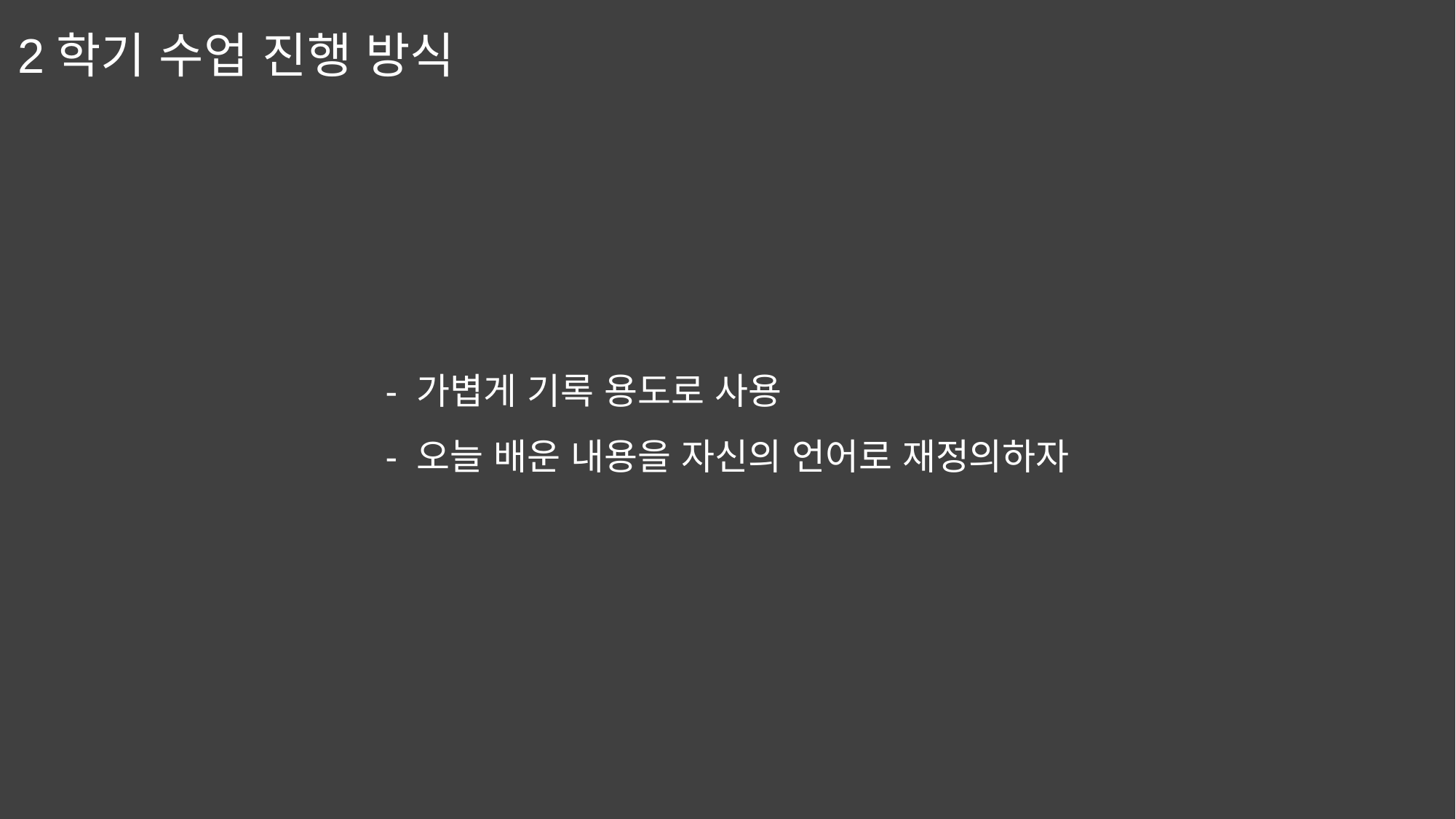

2학기 수업 진행 방식
- 가볍게 기록 용도로 사용
- 오늘 배운 내용을 자신의 언어로 재정의하자